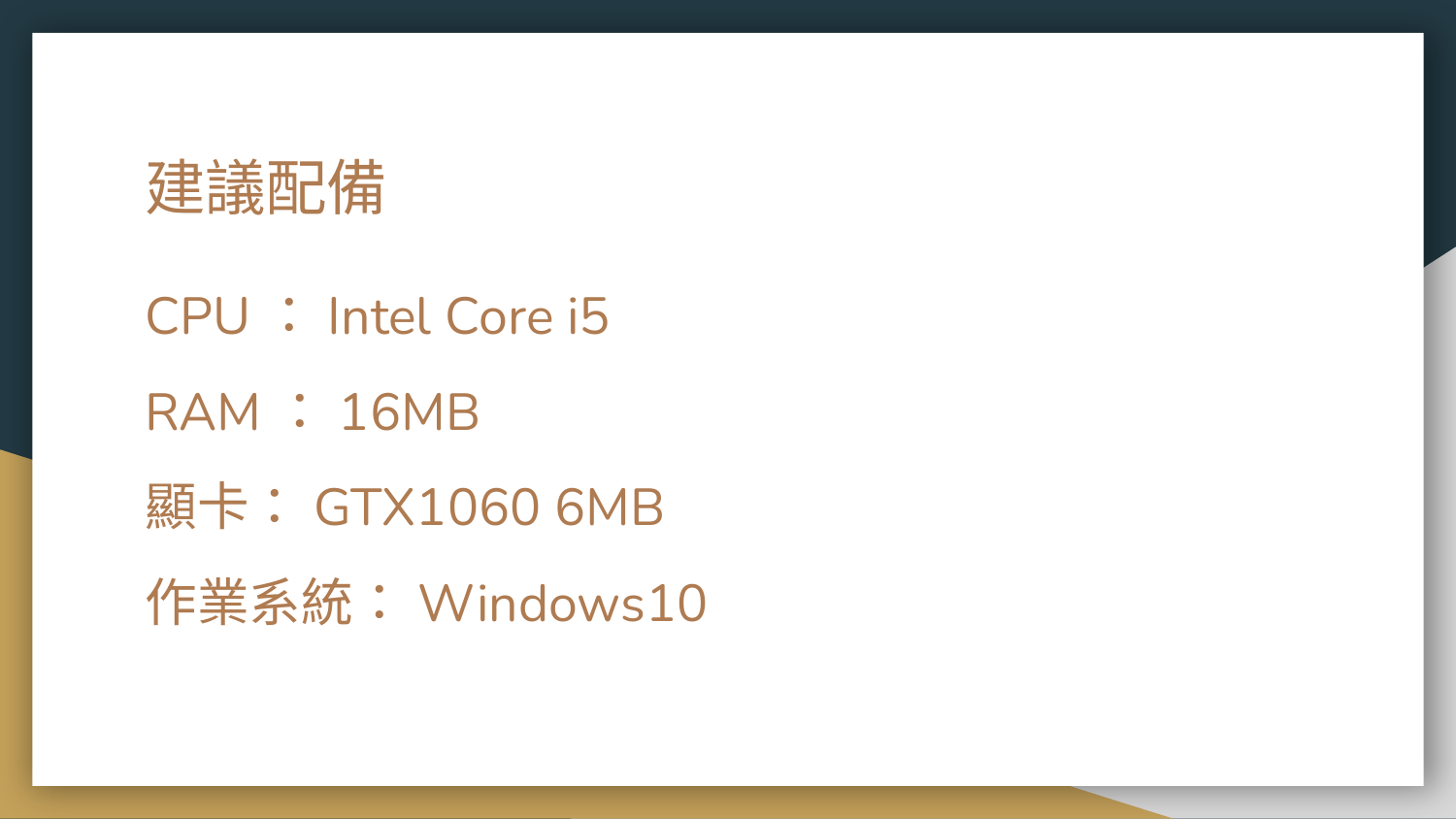

# 建議配備
CPU：Intel Core i5
RAM：16MB
顯卡：GTX1060 6MB
作業系統：Windows10